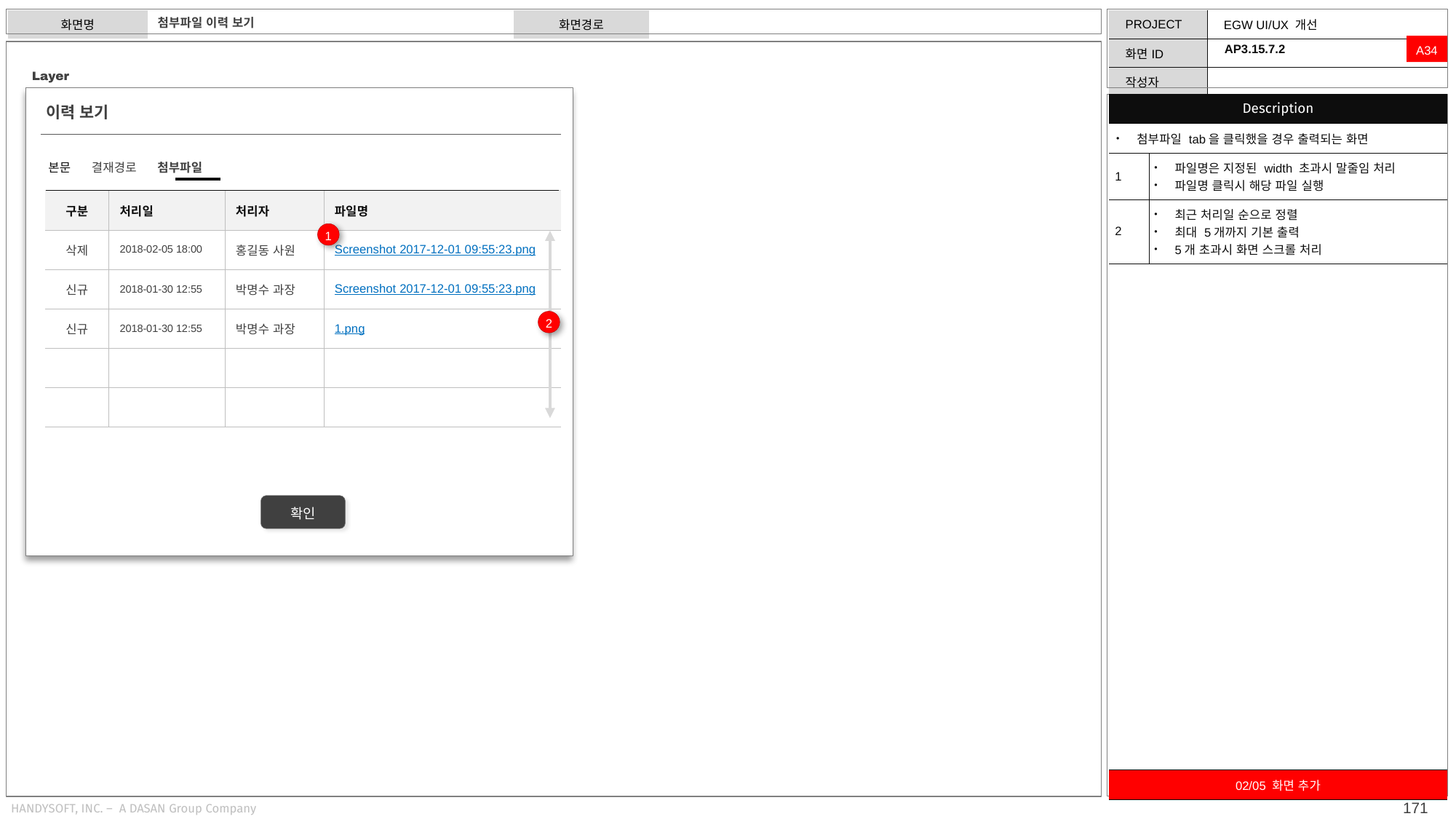

첨부파일 이력 보기
A34
AP3.15.7.2
Layer

| Description |  |
| --- | --- |
| 첨부파일 tab을 클릭했을 경우 출력되는 화면 |  |
| 1 | 파일명은 지정된 width 초과시 말줄임 처리 파일명 클릭시 해당 파일 실행 |
| 2 | 최근 처리일 순으로 정렬 최대 5개까지 기본 출력 5개 초과시 화면 스크롤 처리 |
이력 보기
본문      결재경로      첨부파일
| 구분 | 처리일 | 처리자 | 파일명 |
| --- | --- | --- | --- |
| 삭제 | 2018-02-05 18:00 | 홍길동 사원 | Screenshot 2017-12-01 09:55:23.png |
| 신규 | 2018-01-30 12:55 | 박명수 과장 | Screenshot 2017-12-01 09:55:23.png |
| 신규 | 2018-01-30 12:55 | 박명수 과장 | 1.png |
|  |  |  |  |
|  |  |  |  |
1
2
확인
| 02/05 화면 추가 |
| --- |